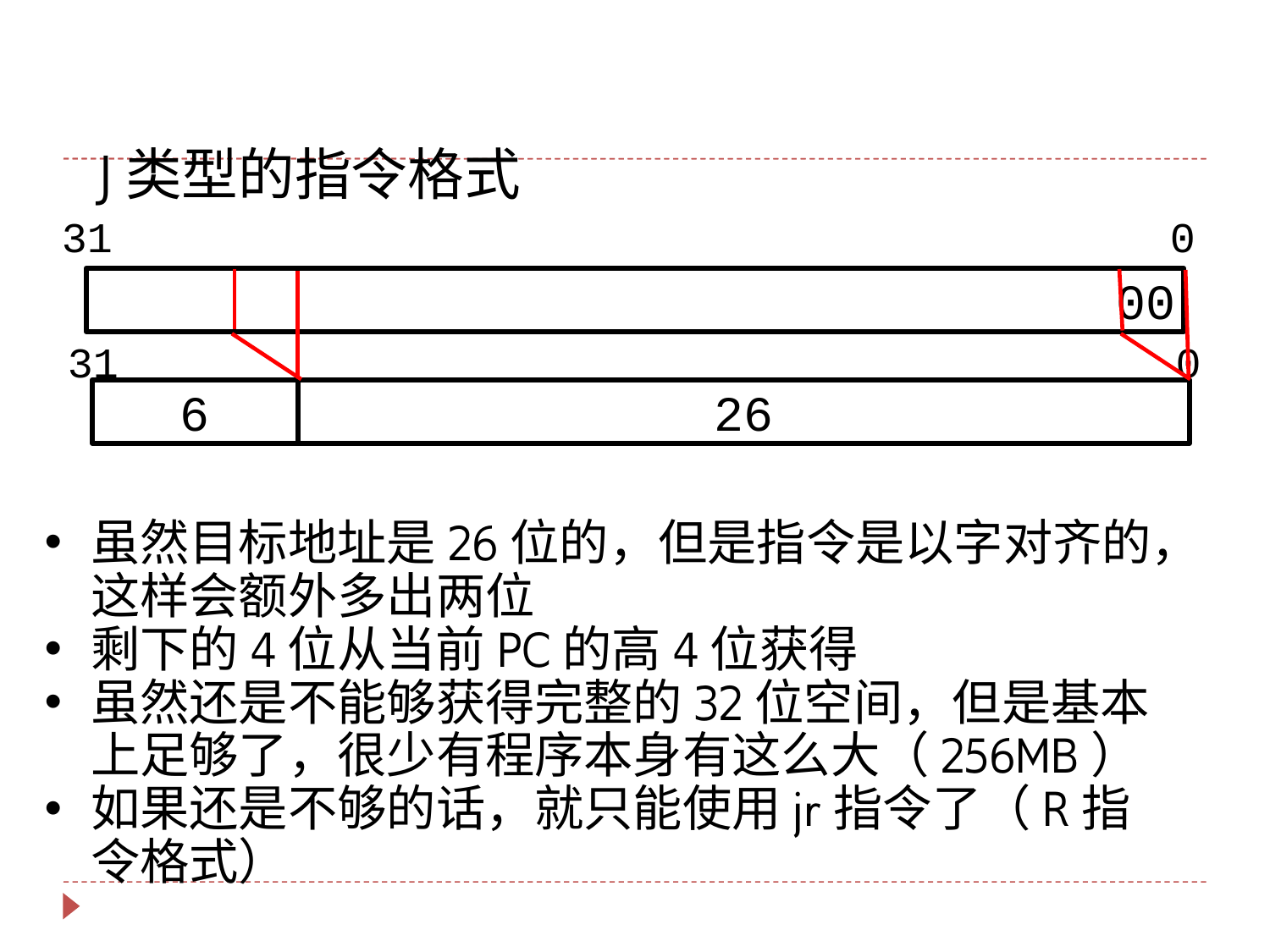

# J类型的指令格式
0
31

00
31
0
6
26
虽然目标地址是26位的，但是指令是以字对齐的，这样会额外多出两位
剩下的4位从当前PC的高4位获得
虽然还是不能够获得完整的32位空间，但是基本上足够了，很少有程序本身有这么大（256MB）
如果还是不够的话，就只能使用jr指令了（R指令格式）